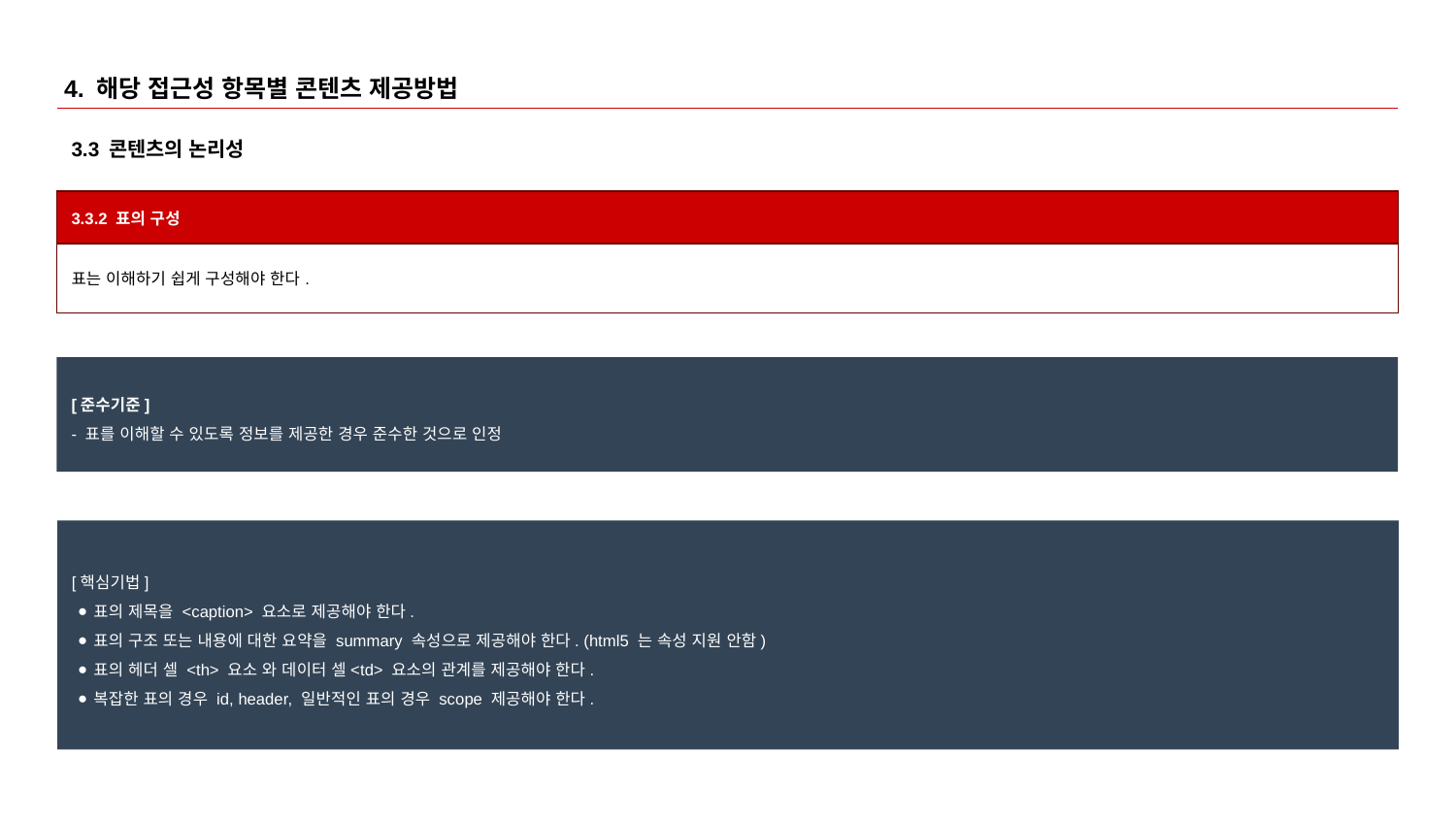

# 4. 해당 접근성 항목별 콘텐츠 제공방법
3.3 콘텐츠의 논리성
| 3.3.2 표의 구성 |
| --- |
| 표는 이해하기 쉽게 구성해야 한다. |
[준수기준]
- 표를 이해할 수 있도록 정보를 제공한 경우 준수한 것으로 인정
[핵심기법]
표의 제목을 <caption> 요소로 제공해야 한다.
표의 구조 또는 내용에 대한 요약을 summary 속성으로 제공해야 한다. (html5 는 속성 지원 안함)
표의 헤더 셀 <th> 요소 와 데이터 셀<td> 요소의 관계를 제공해야 한다.
복잡한 표의 경우 id, header, 일반적인 표의 경우 scope 제공해야 한다.